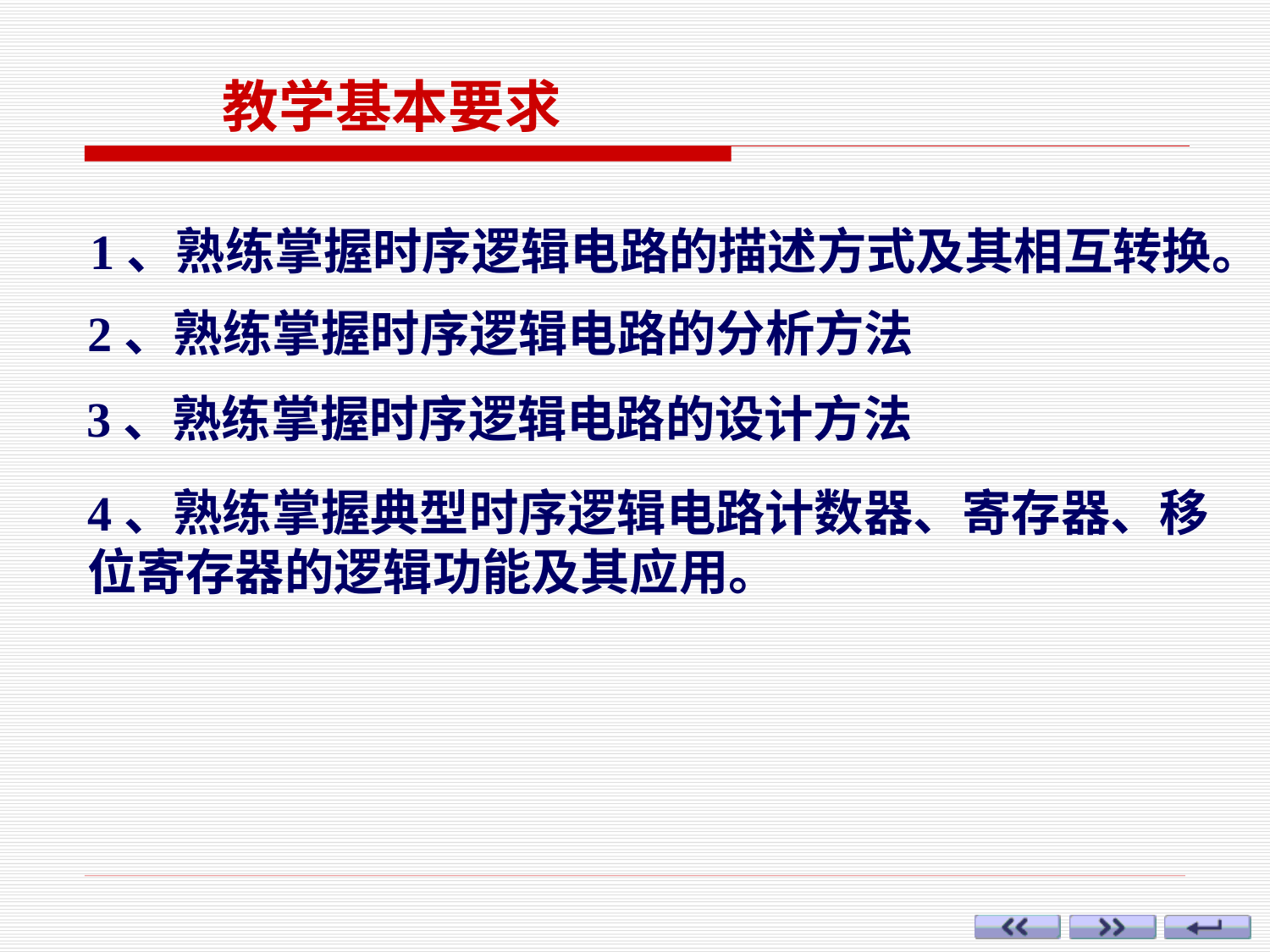

教学基本要求
1、熟练掌握时序逻辑电路的描述方式及其相互转换。
2、熟练掌握时序逻辑电路的分析方法
3、熟练掌握时序逻辑电路的设计方法
4、熟练掌握典型时序逻辑电路计数器、寄存器、移位寄存器的逻辑功能及其应用。